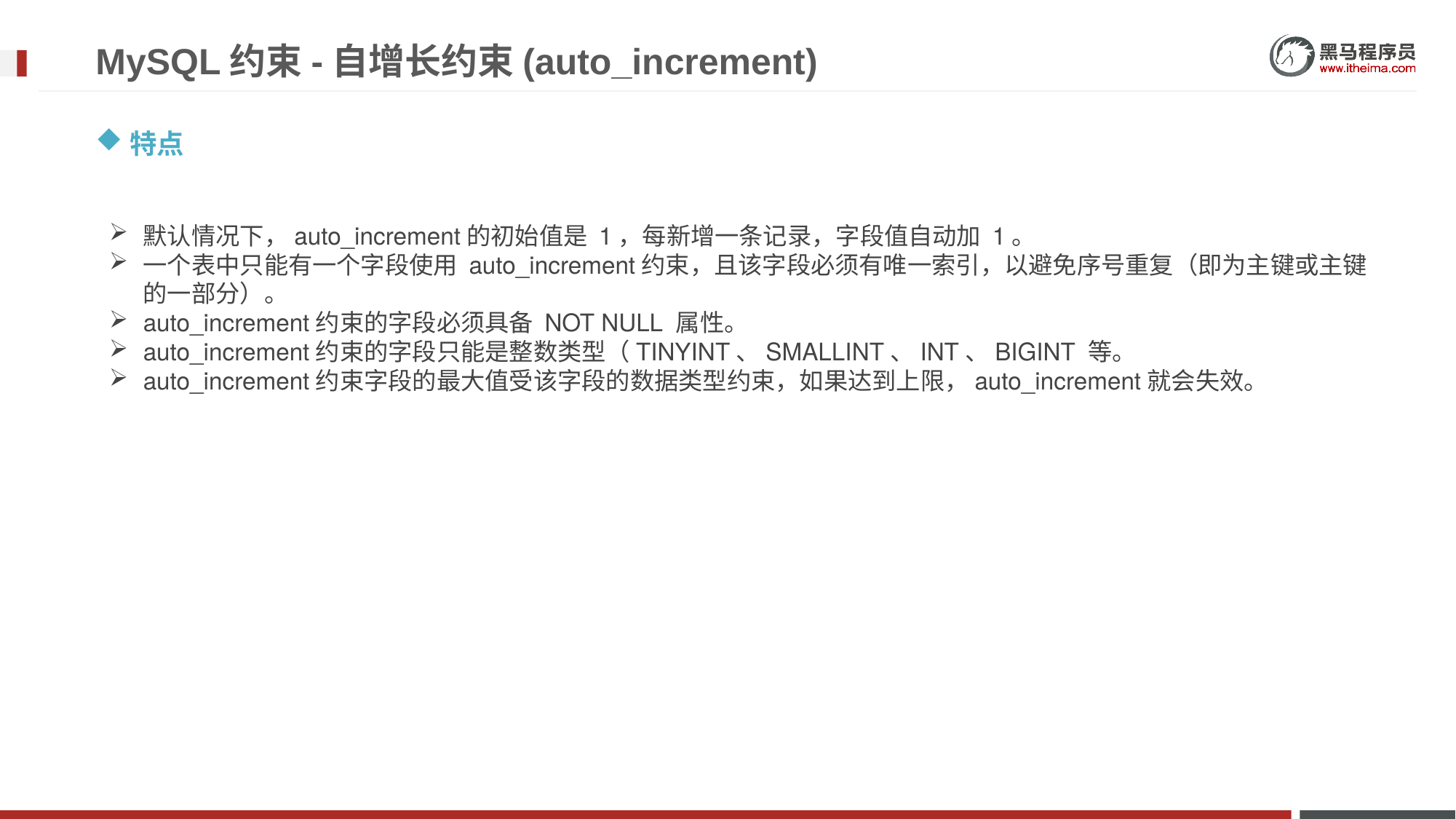

# MySQL约束-自增长约束(auto_increment)
特点
默认情况下，auto_increment的初始值是 1，每新增一条记录，字段值自动加 1。
一个表中只能有一个字段使用 auto_increment约束，且该字段必须有唯一索引，以避免序号重复（即为主键或主键的一部分）。
auto_increment约束的字段必须具备 NOT NULL 属性。
auto_increment约束的字段只能是整数类型（TINYINT、SMALLINT、INT、BIGINT 等。
auto_increment约束字段的最大值受该字段的数据类型约束，如果达到上限，auto_increment就会失效。